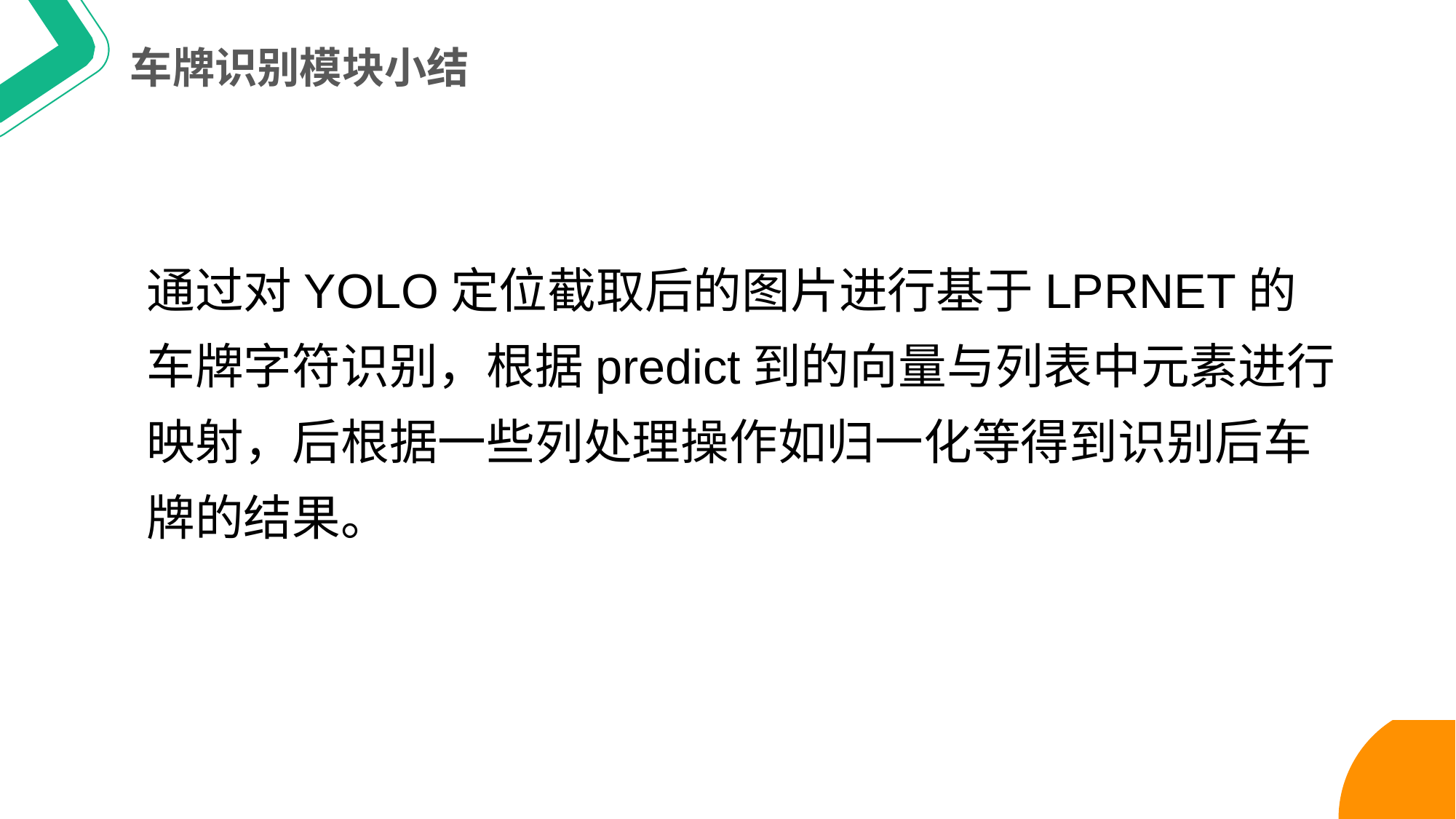

车牌识别模块小结

通过对YOLO定位截取后的图片进行基于LPRNET的车牌字符识别，根据predict到的向量与列表中元素进行映射，后根据一些列处理操作如归一化等得到识别后车牌的结果。